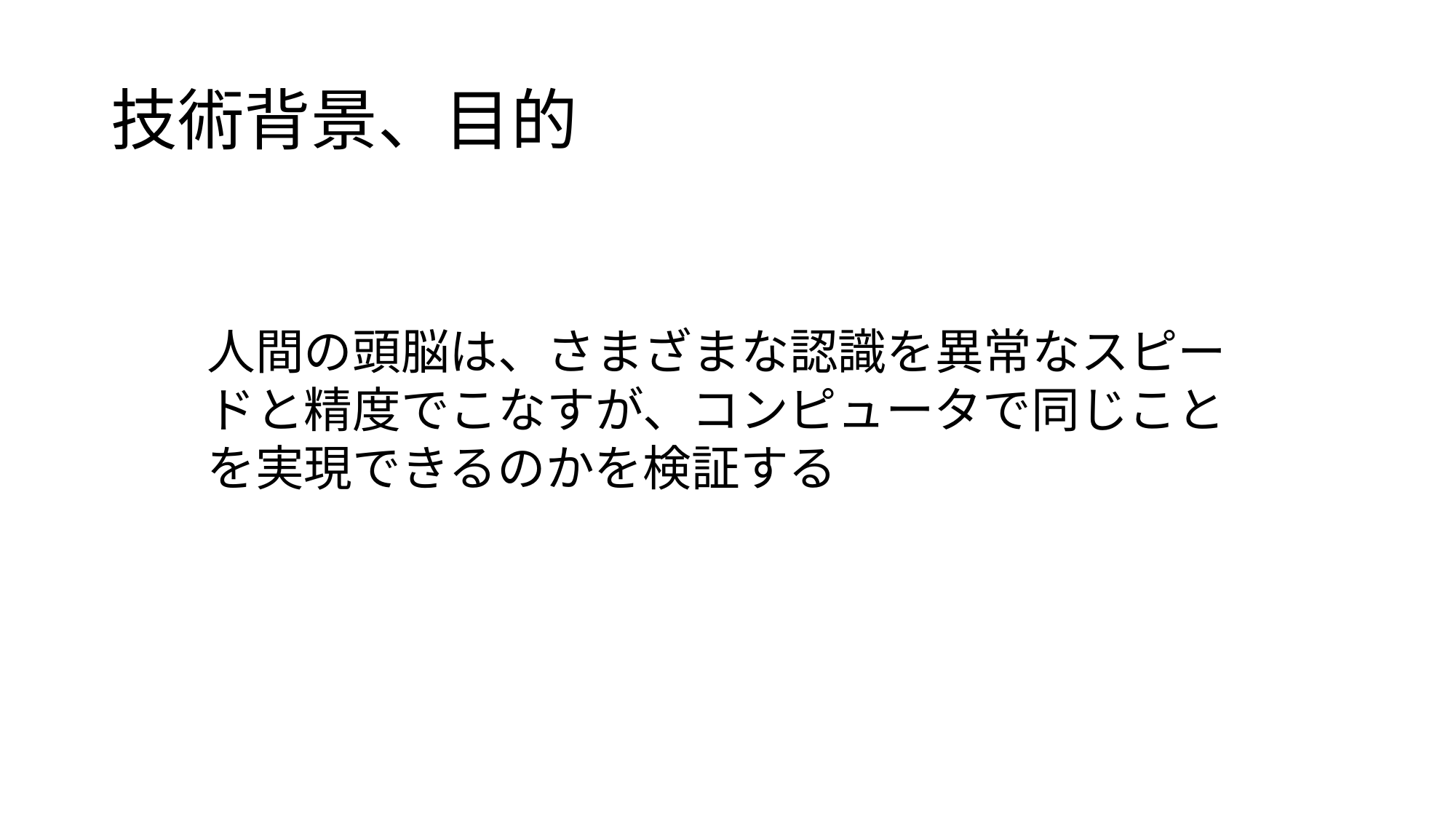

# 技術背景、目的
人間の頭脳は、さまざまな認識を異常なスピードと精度でこなすが、コンピュータで同じことを実現できるのかを検証する